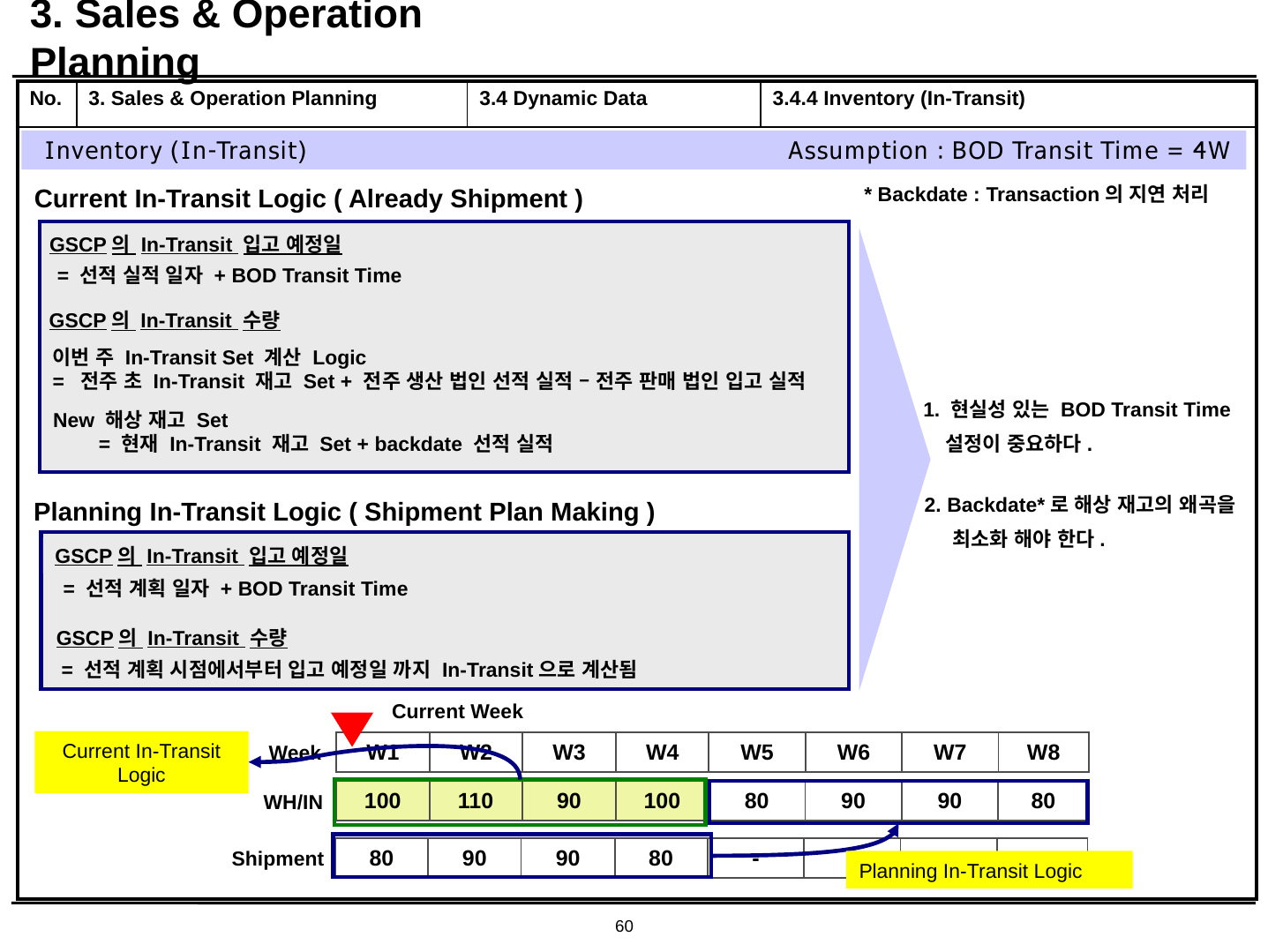

# 3. Sales & Operation Planning
| No. | 3. Sales & Operation Planning | 3.4 Dynamic Data | 3.4.4 Inventory (In-Transit) |
| --- | --- | --- | --- |
|  |  |  |  |
Inventory (In-Transit)                                                                    Assumption : BOD Transit Time = 4W
* Backdate : Transaction의 지연 처리
Current In-Transit Logic ( Already Shipment )

GSCP의 In-Transit 입고 예정일
= 선적 실적 일자 + BOD Transit Time
GSCP의 In-Transit 수량
이번 주 In-Transit Set 계산 Logic
=  전주 초 In-Transit 재고 Set + 전주 생산 법인 선적 실적 – 전주 판매 법인 입고 실적
 1. 현실성 있는 BOD Transit Time
    설정이 중요하다.
New 해상 재고 Set                                                                                                      = 현재 In-Transit 재고 Set + backdate 선적 실적

 2. Backdate*로 해상 재고의 왜곡을
     최소화 해야 한다.
Planning In-Transit Logic ( Shipment Plan Making )

GSCP의 In-Transit 입고 예정일
= 선적 계획 일자 + BOD Transit Time
GSCP의 In-Transit 수량
= 선적 계획 시점에서부터 입고 예정일 까지 In-Transit으로 계산됨
Current Week

Current In-Transit Logic
| W1 | W2 | W3 | W4 | W5 | W6 | W7 | W8 |
| --- | --- | --- | --- | --- | --- | --- | --- |
Week

| 100 | 110 | 90 | 100 | 80 | 90 | 90 | 80 |
| --- | --- | --- | --- | --- | --- | --- | --- |

WH/IN

| 80 | 90 | 90 | 80 | - | - | - | - |
| --- | --- | --- | --- | --- | --- | --- | --- |
Shipment
Planning In-Transit Logic
60